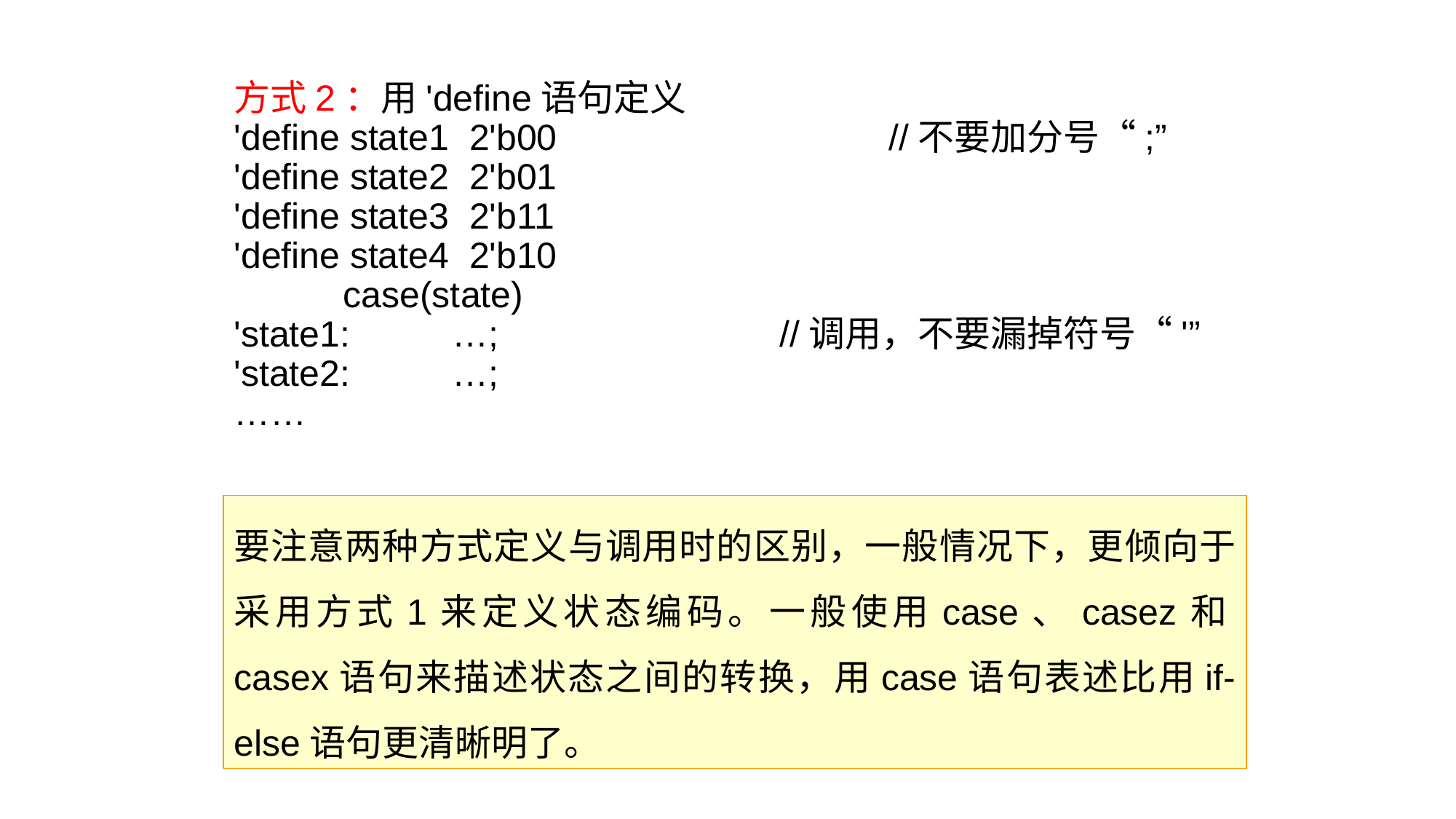

方式2：用'define语句定义
'define state1  2'b00  			//不要加分号“;”
'define state2  2'b01
'define state3  2'b11
'define state4  2'b10
	case(state)
'state1:	…; 			//调用，不要漏掉符号“'”
'state2:	…;
……
要注意两种方式定义与调用时的区别，一般情况下，更倾向于采用方式1来定义状态编码。一般使用case、casez和casex语句来描述状态之间的转换，用case语句表述比用if-else语句更清晰明了。